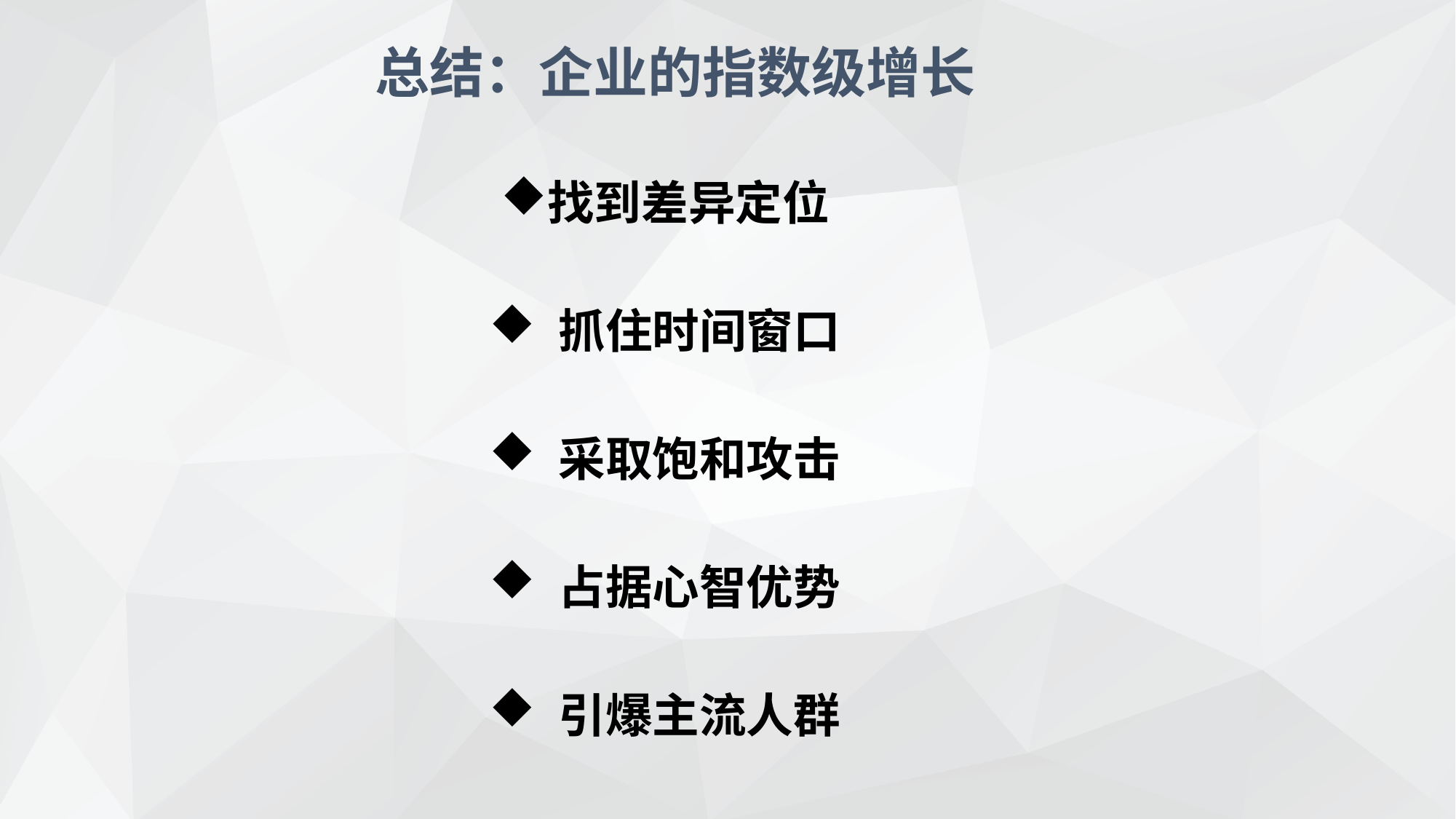

总结：企业的指数级增长
找到差异定位
 抓住时间窗口
 采取饱和攻击
 占据心智优势
 引爆主流人群